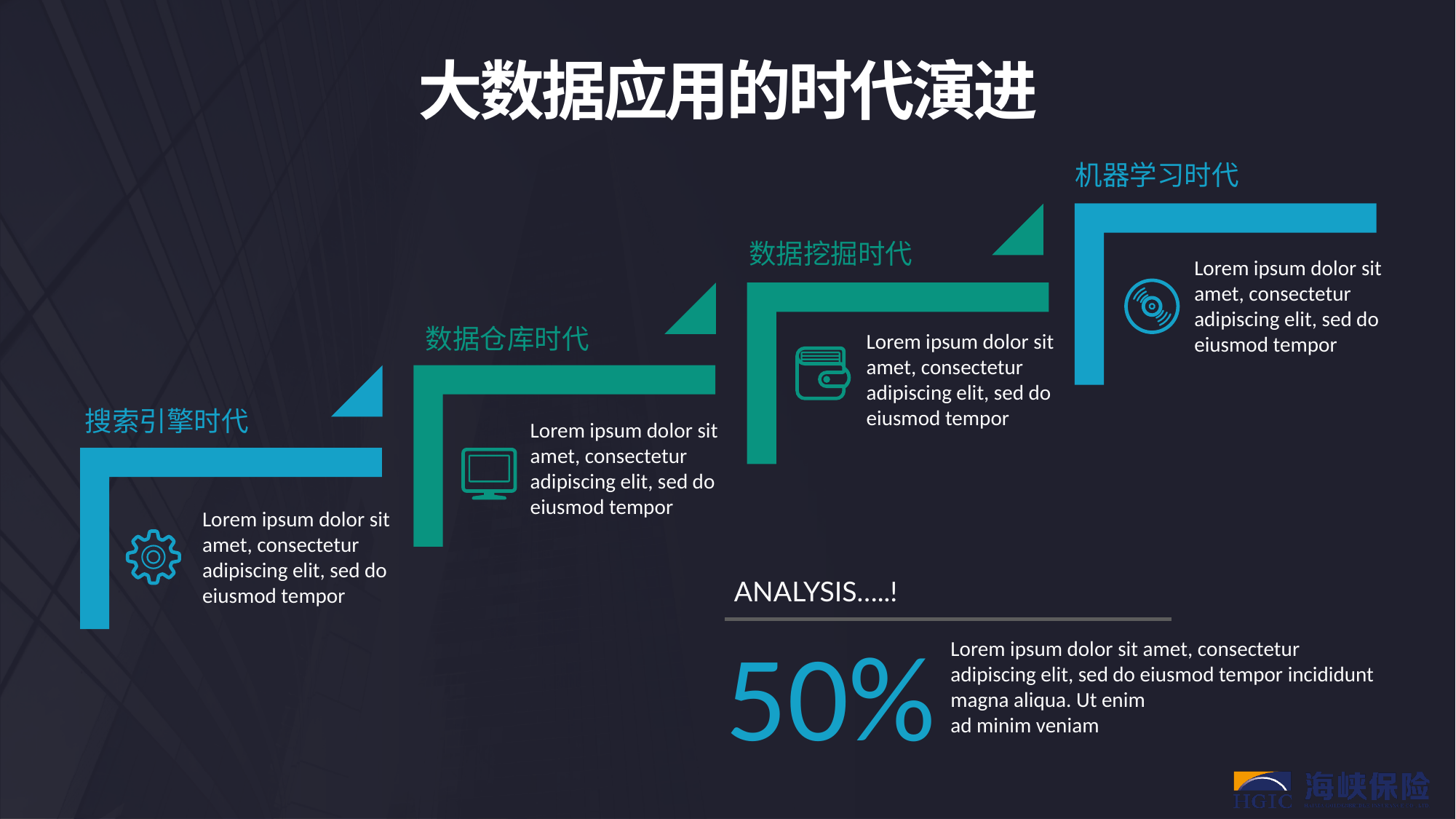

大数据应用的时代演进

机器学习时代
Lorem ipsum dolor sit amet, consectetur adipiscing elit, sed do eiusmod tempor

数据挖掘时代

Lorem ipsum dolor sit amet, consectetur adipiscing elit, sed do eiusmod tempor

数据仓库时代
Lorem ipsum dolor sit amet, consectetur adipiscing elit, sed do eiusmod tempor

搜索引擎时代

Lorem ipsum dolor sit amet, consectetur adipiscing elit, sed do eiusmod tempor
ANALYSIS…..!
50%
Lorem ipsum dolor sit amet, consectetur adipiscing elit, sed do eiusmod tempor incididunt magna aliqua. Ut enim
ad minim veniam